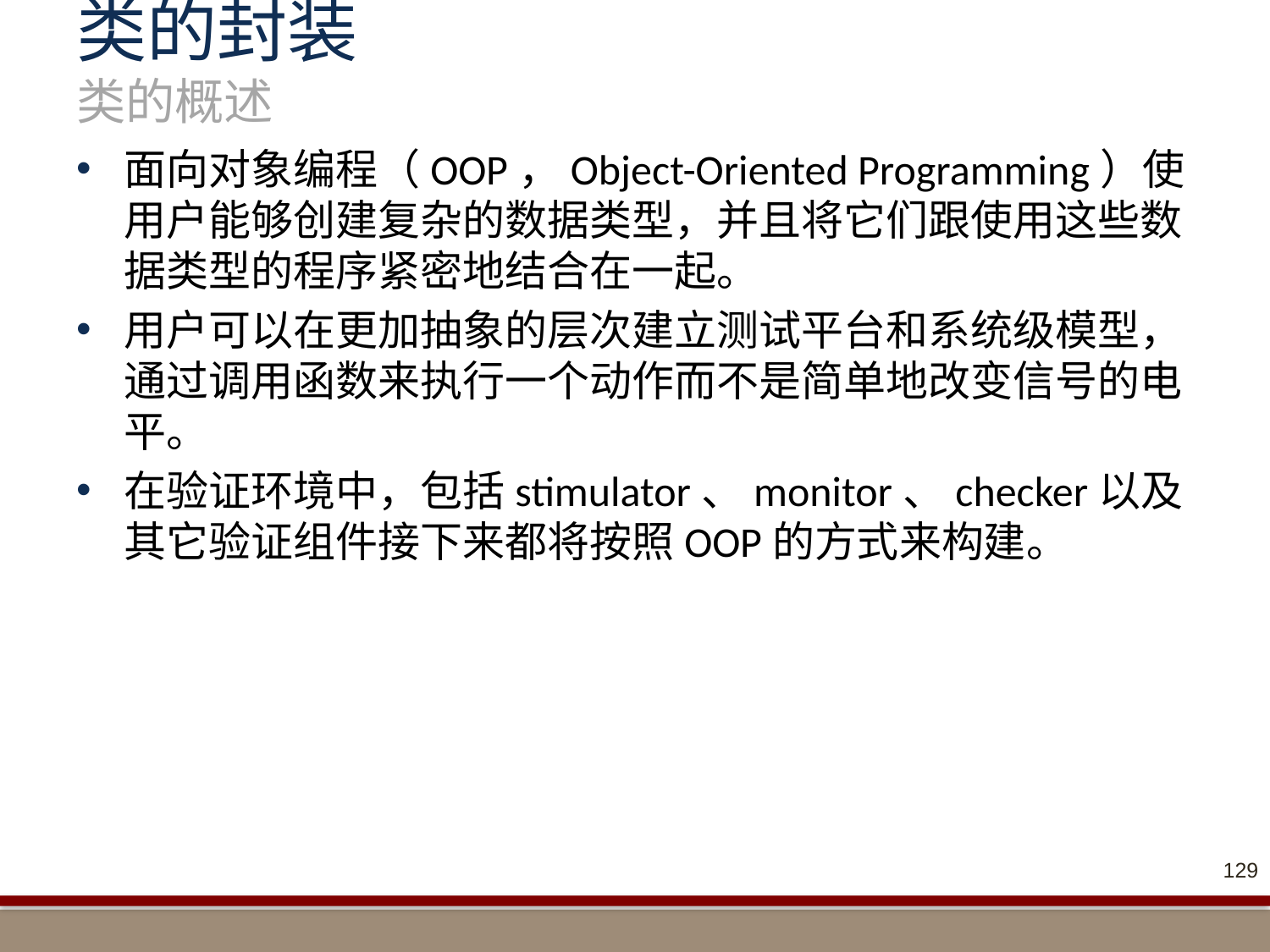

# 类的封装 类的概述
面向对象编程（OOP，Object-Oriented Programming）使用户能够创建复杂的数据类型，并且将它们跟使用这些数据类型的程序紧密地结合在一起。
用户可以在更加抽象的层次建立测试平台和系统级模型，通过调用函数来执行一个动作而不是简单地改变信号的电平。
在验证环境中，包括stimulator、monitor、checker以及其它验证组件接下来都将按照OOP的方式来构建。
129